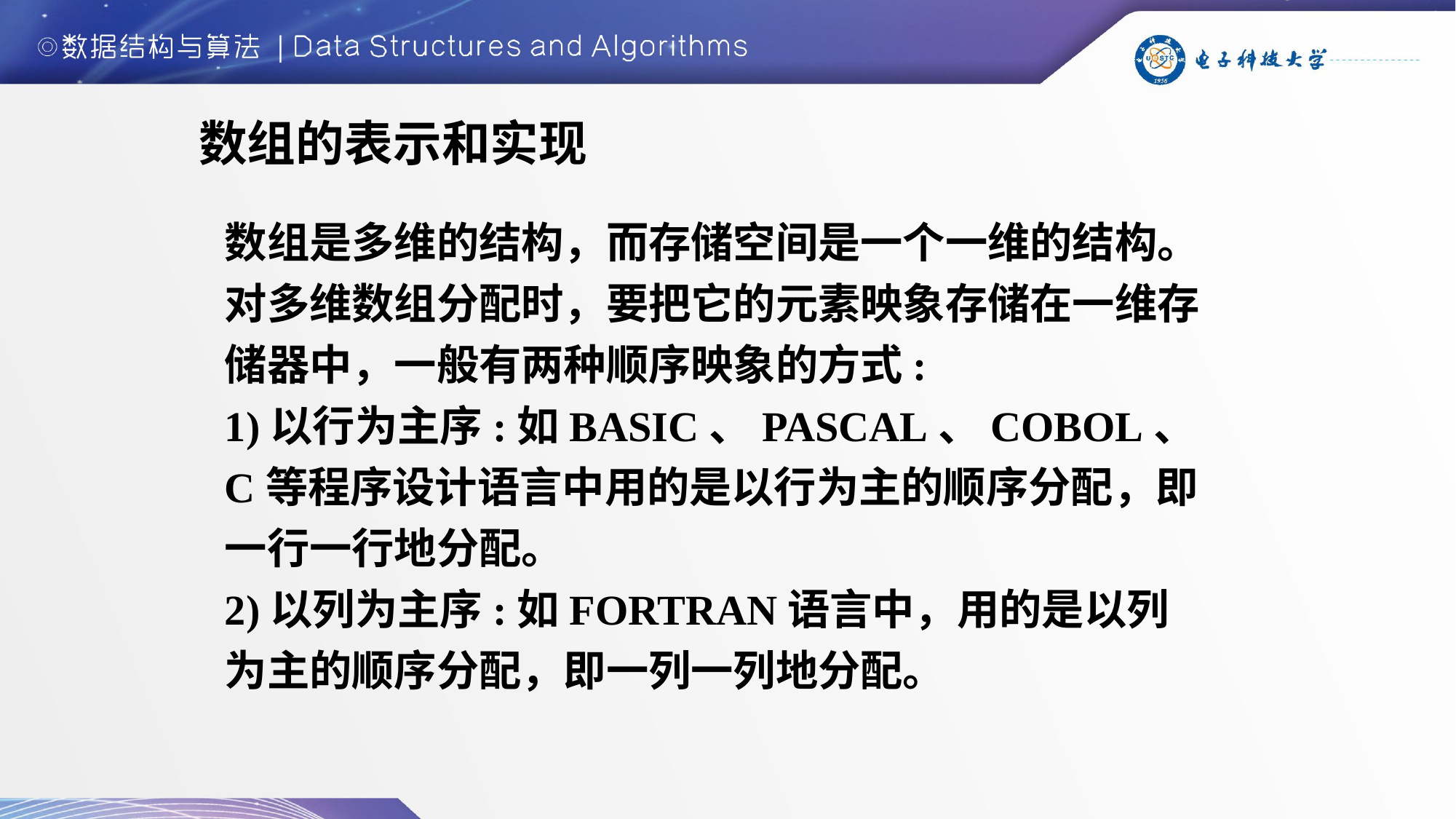

数组的表示和实现
数组是多维的结构，而存储空间是一个一维的结构。
对多维数组分配时，要把它的元素映象存储在一维存储器中，一般有两种顺序映象的方式:
1)以行为主序:如BASIC、PASCAL、COBOL、C等程序设计语言中用的是以行为主的顺序分配，即一行一行地分配。
2)以列为主序:如FORTRAN语言中，用的是以列为主的顺序分配，即一列一列地分配。